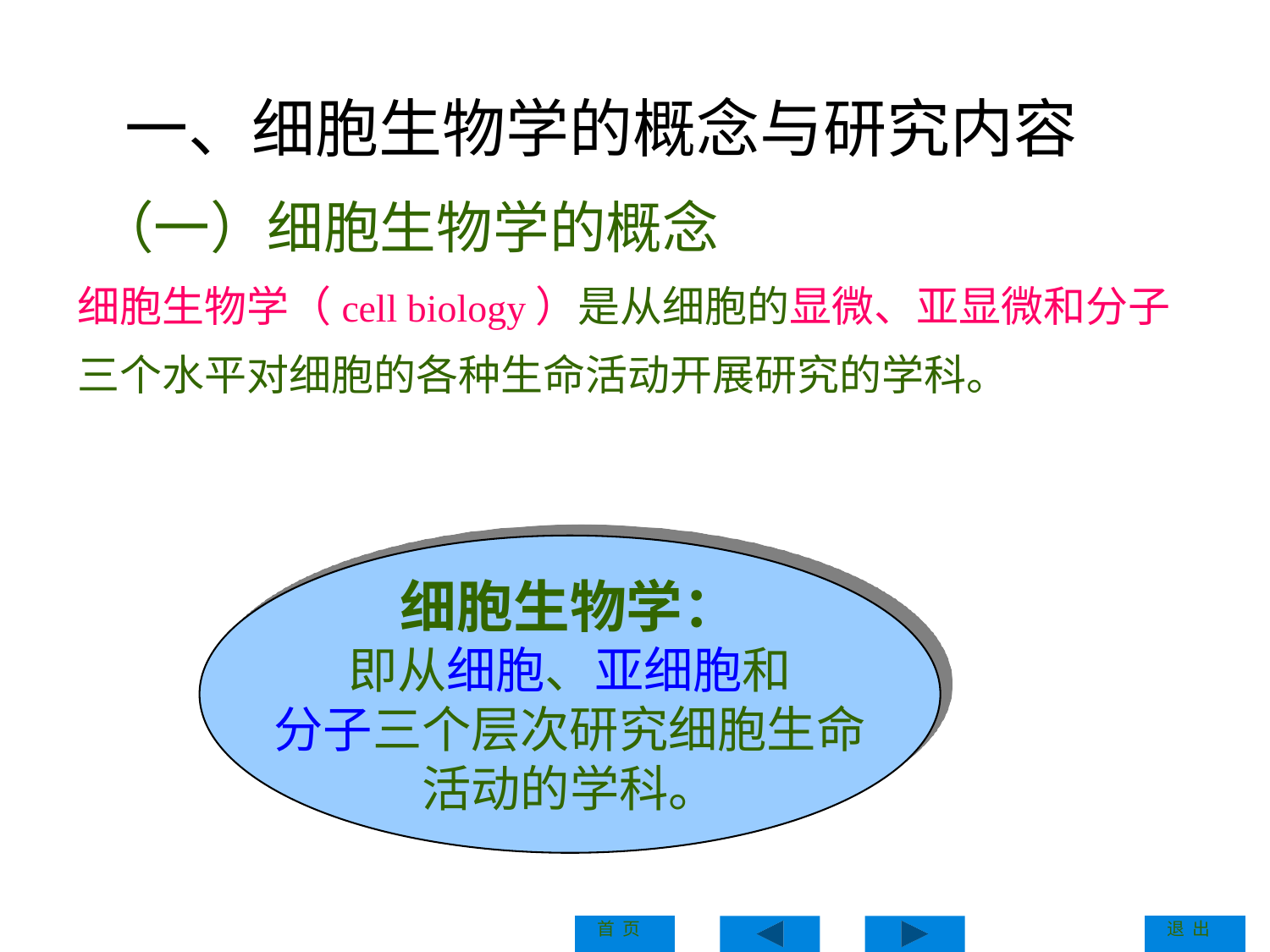

一、细胞生物学的概念与研究内容
（一）细胞生物学的概念
细胞生物学（cell biology）是从细胞的显微、亚显微和分子三个水平对细胞的各种生命活动开展研究的学科。
细胞生物学：
即从细胞、亚细胞和
分子三个层次研究细胞生命
活动的学科。
Introduction
首  页

退  出